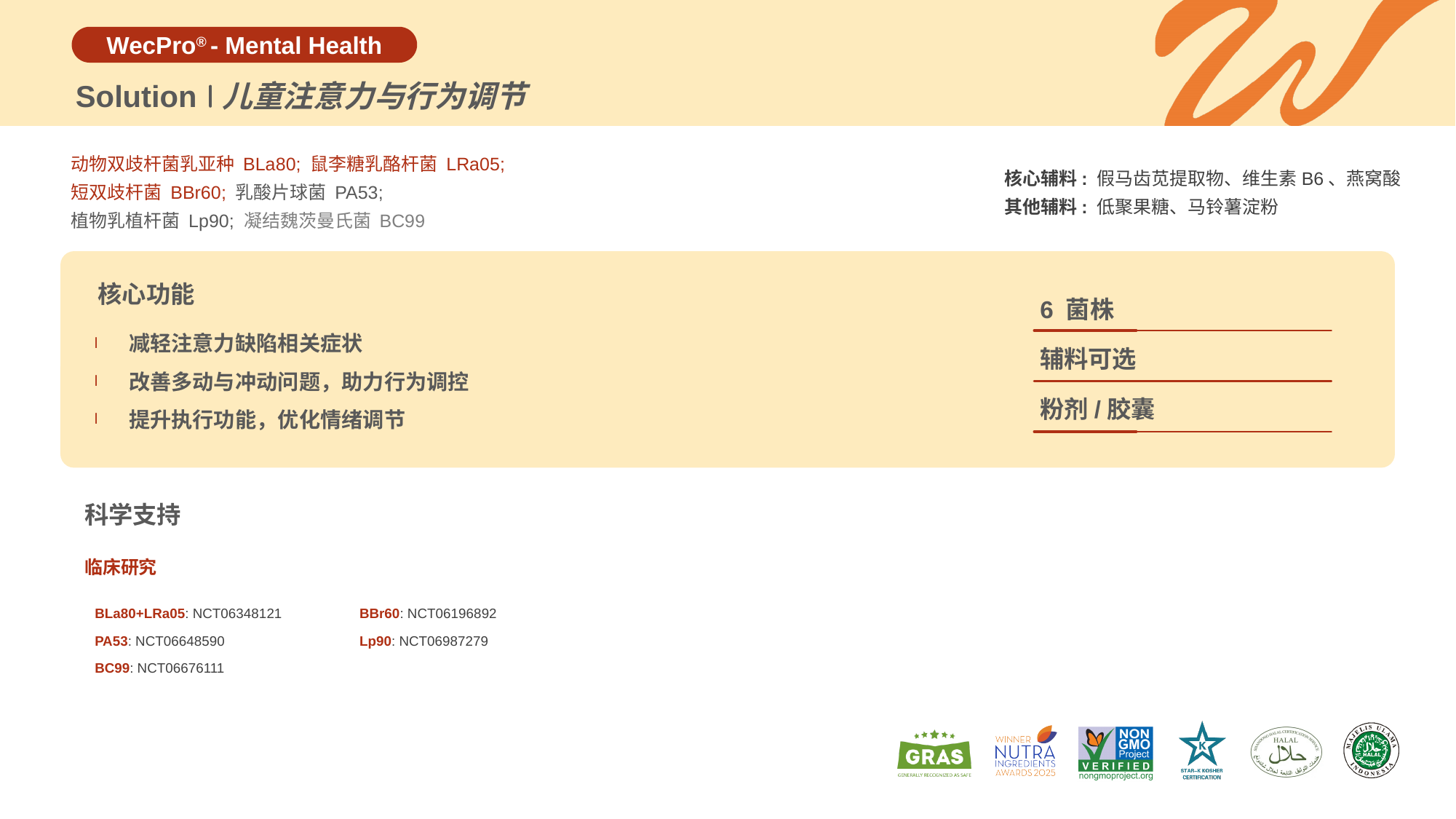

Solution
儿童注意力与行为调节
动物双歧杆菌乳亚种 BLa80; 鼠李糖乳酪杆菌 LRa05;
短双歧杆菌 BBr60; 乳酸片球菌 PA53;
植物乳植杆菌 Lp90; 凝结魏茨曼氏菌 BC99
核心辅料: 假马齿苋提取物、维生素B6、燕窝酸
其他辅料: 低聚果糖、马铃薯淀粉

核心功能
6 菌株
减轻注意力缺陷相关症状
改善多动与冲动问题，助力行为调控
提升执行功能，优化情绪调节
辅料可选
粉剂/胶囊
科学支持
临床研究
| BLa80+LRa05: NCT06348121 | BBr60: NCT06196892 |
| --- | --- |
| PA53: NCT06648590 | Lp90: NCT06987279 |
| BC99: NCT06676111 |  |
|  |  |